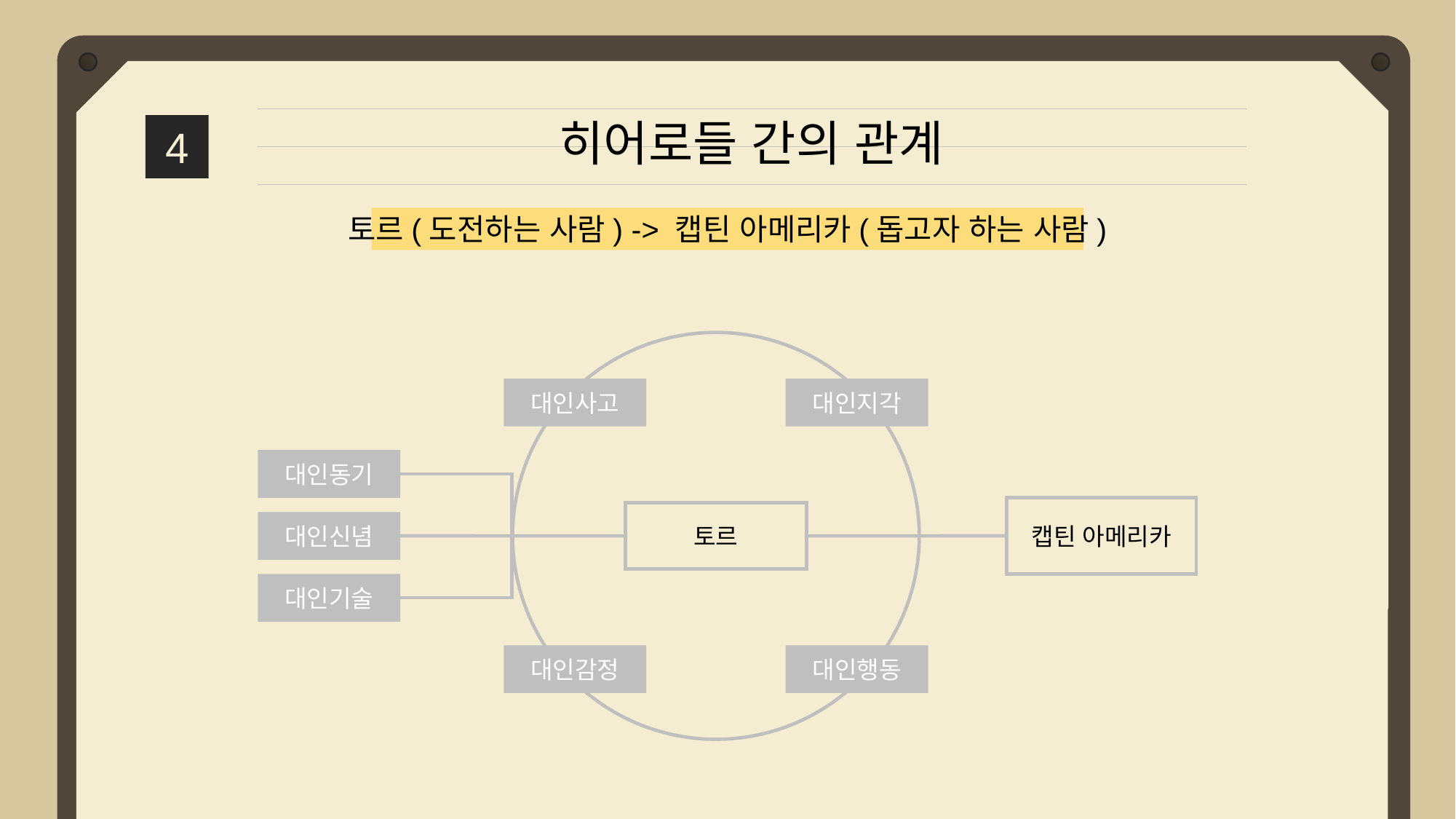

히어로들 간의 관계
4
토르(도전하는 사람) -> 캡틴 아메리카(돕고자 하는 사람)

대인사고
대인지각
대인동기
캡틴 아메리카
토르
대인신념
대인기술
대인감정
대인행동